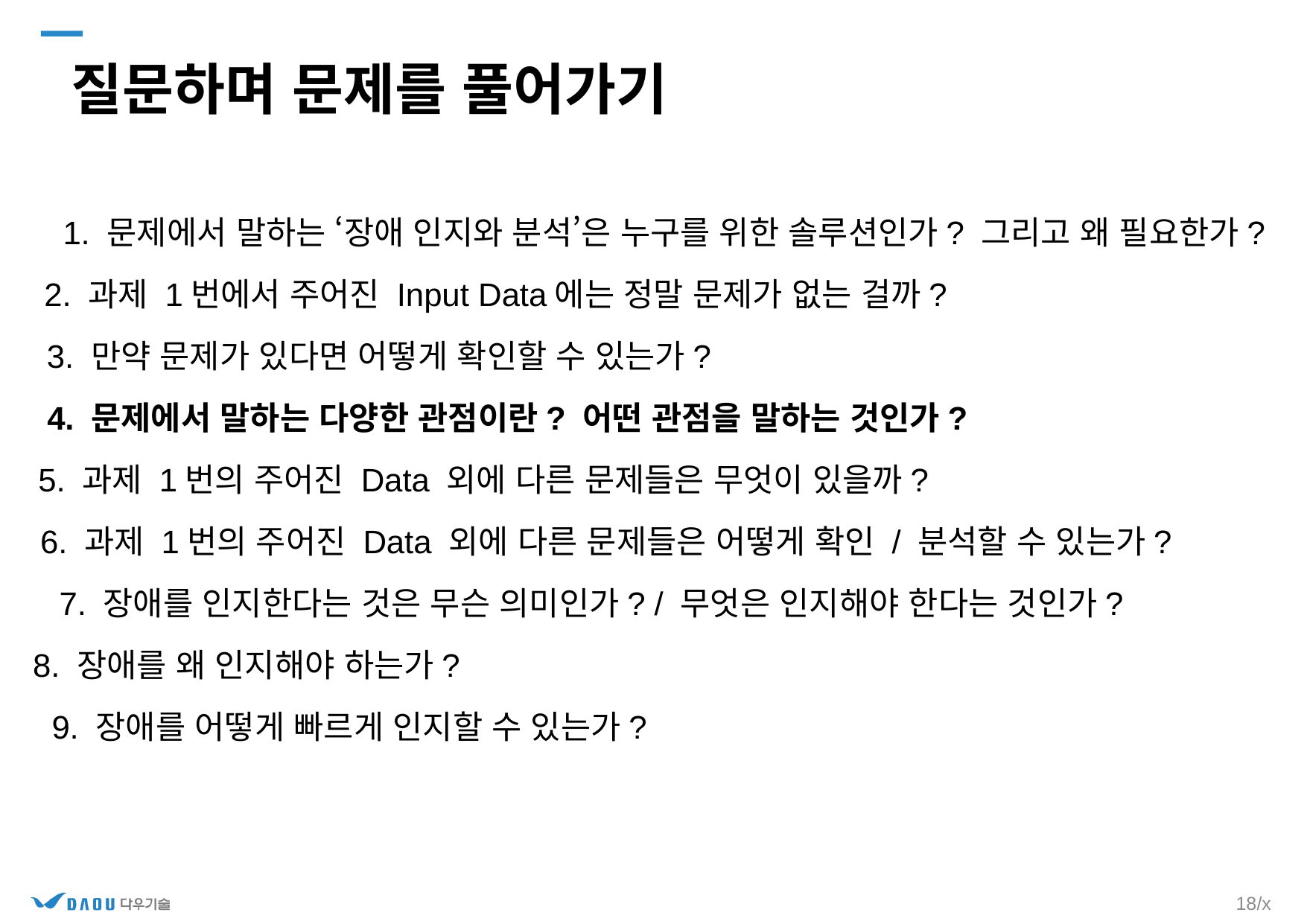

아는 만큼 보이고,
보이는 만큼 개선할 수 있다.
안정적인 서비스 운영을 위한 노력들
질문하며 문제를 풀어가기
1. 문제에서 말하는 ‘장애 인지와 분석’은 누구를 위한 솔루션인가? 그리고 왜 필요한가?
2. 과제 1번에서 주어진 Input Data에는 정말 문제가 없는 걸까?
3. 만약 문제가 있다면 어떻게 확인할 수 있는가?
4. 문제에서 말하는 다양한 관점이란? 어떤 관점을 말하는 것인가?
5. 과제 1번의 주어진 Data 외에 다른 문제들은 무엇이 있을까?
6. 과제 1번의 주어진 Data 외에 다른 문제들은 어떻게 확인 / 분석할 수 있는가?
7. 장애를 인지한다는 것은 무슨 의미인가? / 무엇은 인지해야 한다는 것인가?
8. 장애를 왜 인지해야 하는가?
9. 장애를 어떻게 빠르게 인지할 수 있는가?